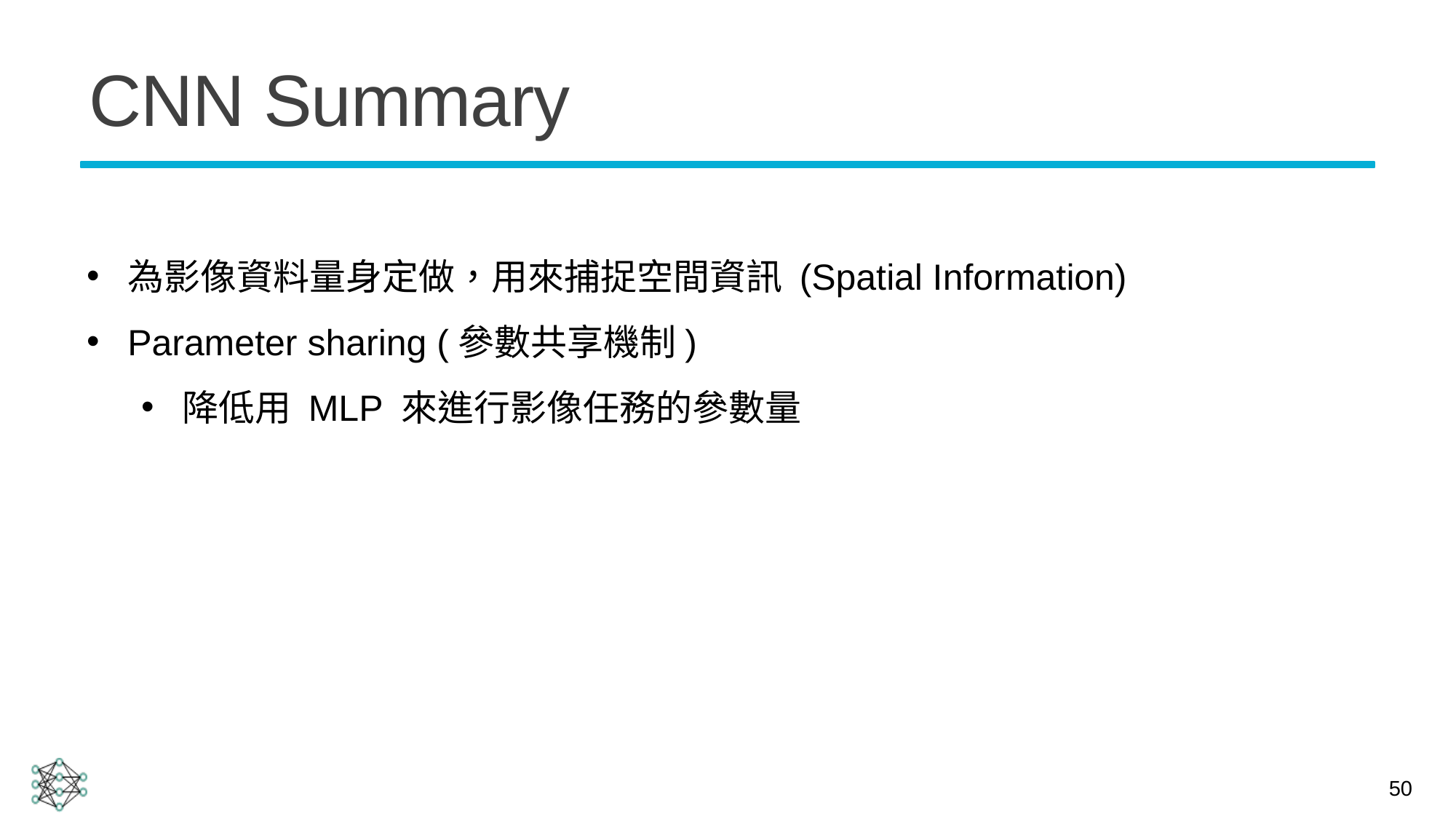

# CNN Summary
為影像資料量身定做，用來捕捉空間資訊 (Spatial Information)
Parameter sharing (參數共享機制)
降低用 MLP 來進行影像任務的參數量
50